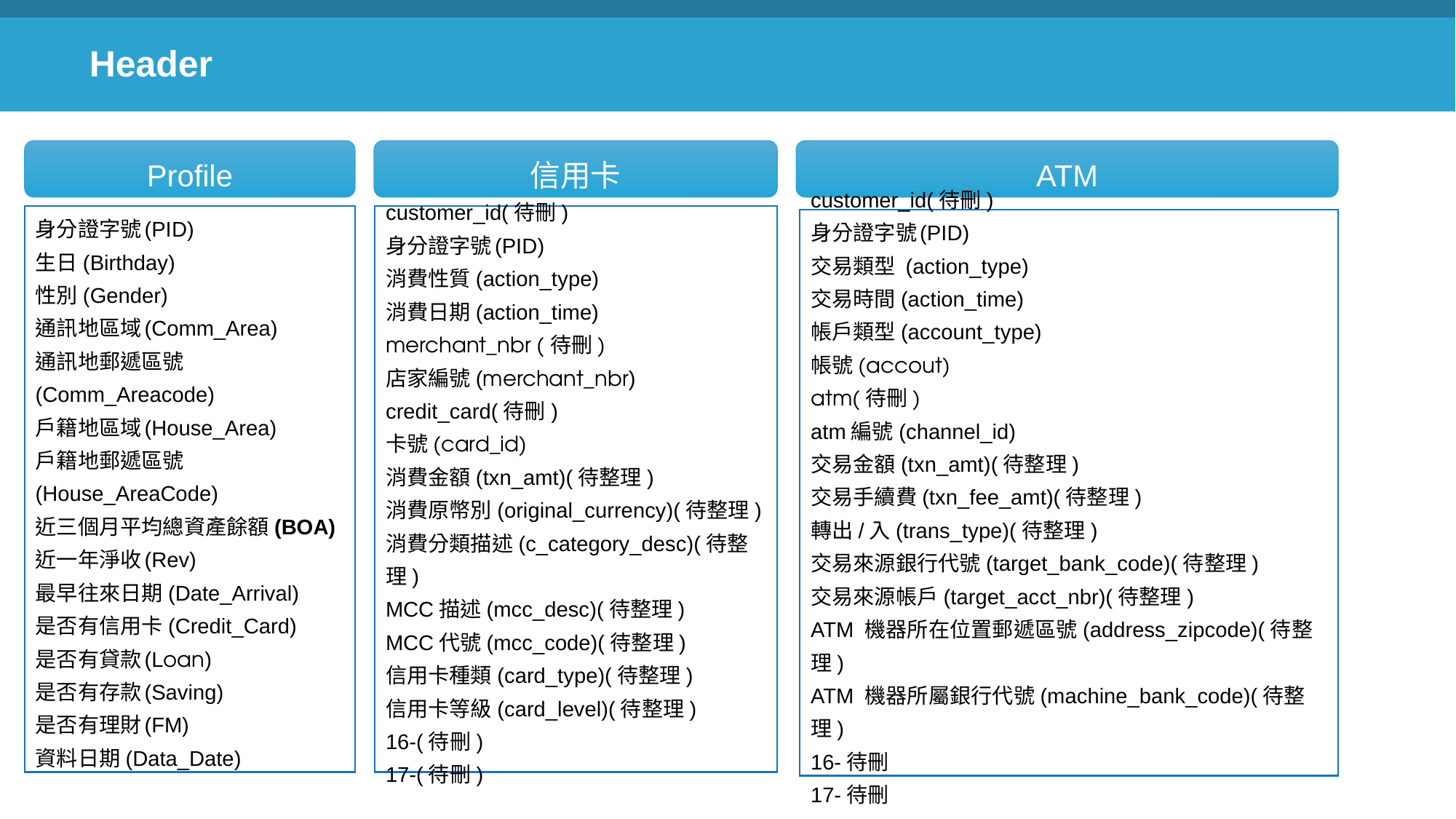

Header
信用卡
ATM
Profile
身分證字號	(PID)
生日(Birthday)
性別(Gender)
通訊地區域	(Comm_Area)
通訊地郵遞區號(Comm_Areacode)
戶籍地區域	(House_Area)
戶籍地郵遞區號(House_AreaCode)
近三個月平均總資產餘額(BOA)
近一年淨收	(Rev)
最早往來日期(Date_Arrival)
是否有信用卡(Credit_Card)
是否有貸款	(Loan)
是否有存款	(Saving)
是否有理財	(FM)
資料日期(Data_Date)
customer_id(待刪)
身分證字號	(PID)
消費性質(action_type)
消費日期(action_time)
merchant_nbr (待刪)
店家編號(merchant_nbr)
credit_card(待刪)
卡號(card_id)
消費金額(txn_amt)(待整理)
消費原幣別(original_currency)(待整理)
消費分類描述(c_category_desc)(待整理)
MCC描述(mcc_desc)(待整理)
MCC代號(mcc_code)(待整理)
信用卡種類(card_type)(待整理)
信用卡等級(card_level)(待整理)
16-(待刪)
17-(待刪)
customer_id(待刪)
身分證字號	(PID)
交易類型 (action_type)
交易時間(action_time)
帳戶類型(account_type)
帳號(accout)
atm(待刪)
atm編號(channel_id)
交易金額(txn_amt)(待整理)
交易手續費(txn_fee_amt)(待整理)
轉出/入(trans_type)(待整理)
交易來源銀行代號(target_bank_code)(待整理)
交易來源帳戶(target_acct_nbr)(待整理)
ATM 機器所在位置郵遞區號(address_zipcode)(待整理)
ATM 機器所屬銀行代號(machine_bank_code)(待整理)
16-待刪
17-待刪